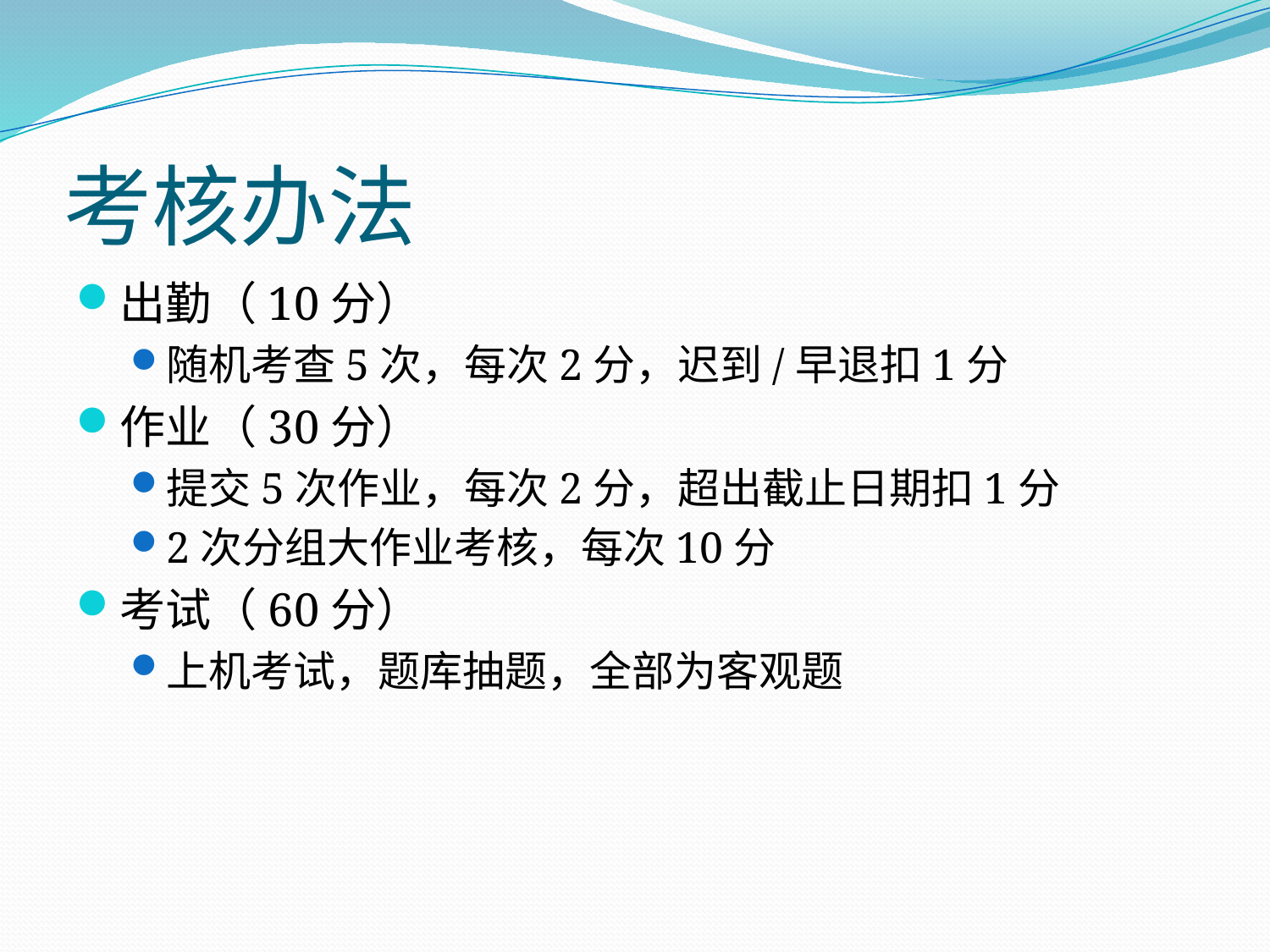

# 考核办法
出勤（10分）
随机考查5次，每次2分，迟到/早退扣1分
作业（30分）
提交5次作业，每次2分，超出截止日期扣1分
2次分组大作业考核，每次10分
考试（60分）
上机考试，题库抽题，全部为客观题